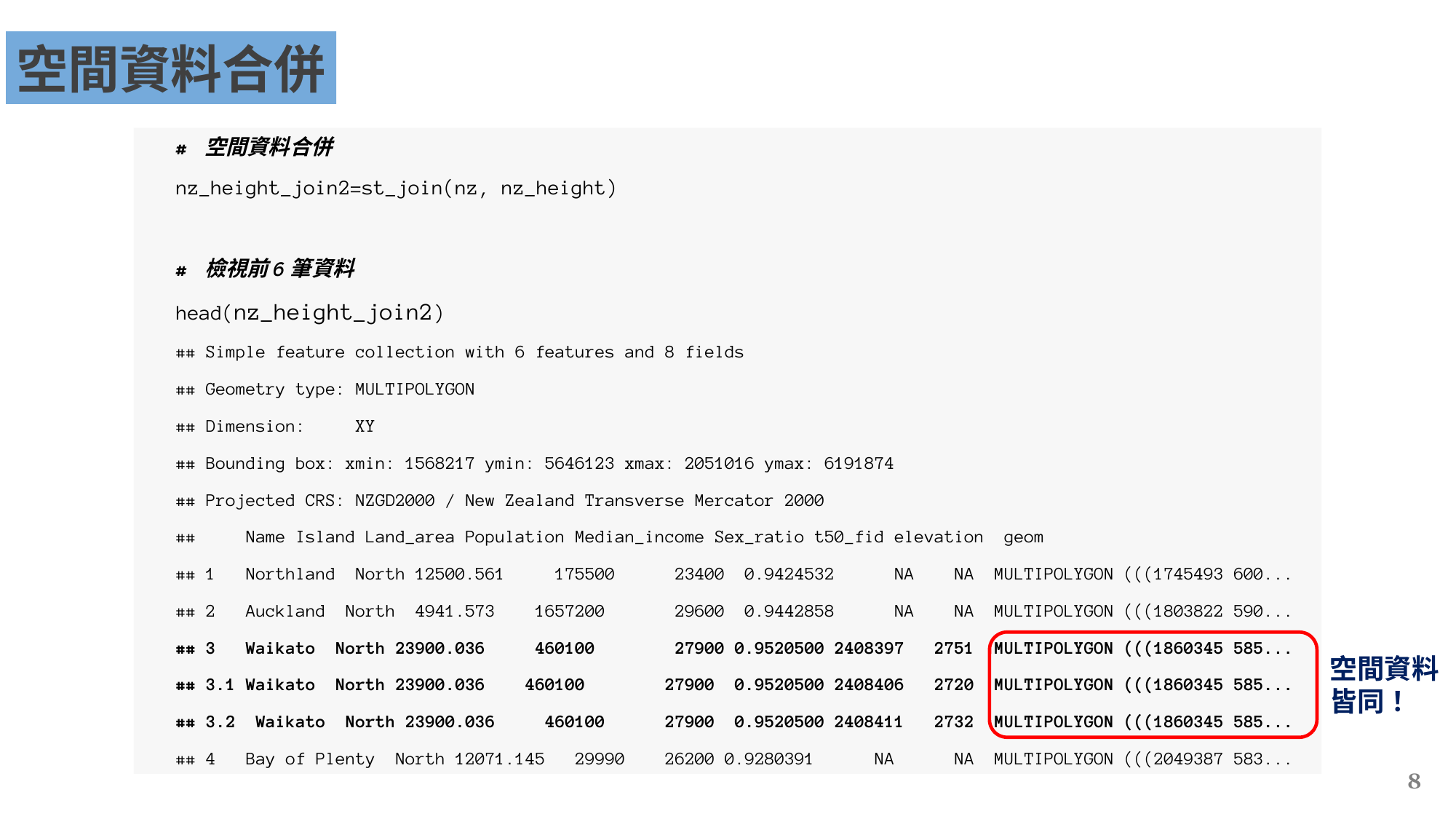

空間資料合併
# 空間資料合併
nz_height_join2=st_join(nz, nz_height)

# 檢視前6筆資料
head(nz_height_join2)
## Simple feature collection with 6 features and 8 fields
## Geometry type: MULTIPOLYGON
## Dimension:     XY
## Bounding box: xmin: 1568217 ymin: 5646123 xmax: 2051016 ymax: 6191874
## Projected CRS: NZGD2000 / New Zealand Transverse Mercator 2000
##     Name Island Land_area Population Median_income Sex_ratio t50_fid elevation  geom
## 1   Northland  North 12500.561     175500      23400  0.9424532      NA    NA  MULTIPOLYGON (((1745493 600...
## 2   Auckland  North  4941.573    1657200       29600  0.9442858      NA    NA  MULTIPOLYGON (((1803822 590...
## 3   Waikato  North 23900.036     460100        27900 0.9520500 2408397   2751  MULTIPOLYGON (((1860345 585...
## 3.1 Waikato  North 23900.036    460100        27900  0.9520500 2408406   2720  MULTIPOLYGON (((1860345 585...
## 3.2  Waikato  North 23900.036     460100      27900  0.9520500 2408411   2732  MULTIPOLYGON (((1860345 585...
## 4   Bay of Plenty  North 12071.145   29990    26200 0.9280391      NA      NA  MULTIPOLYGON (((2049387 583...

空間資料
皆同！
8